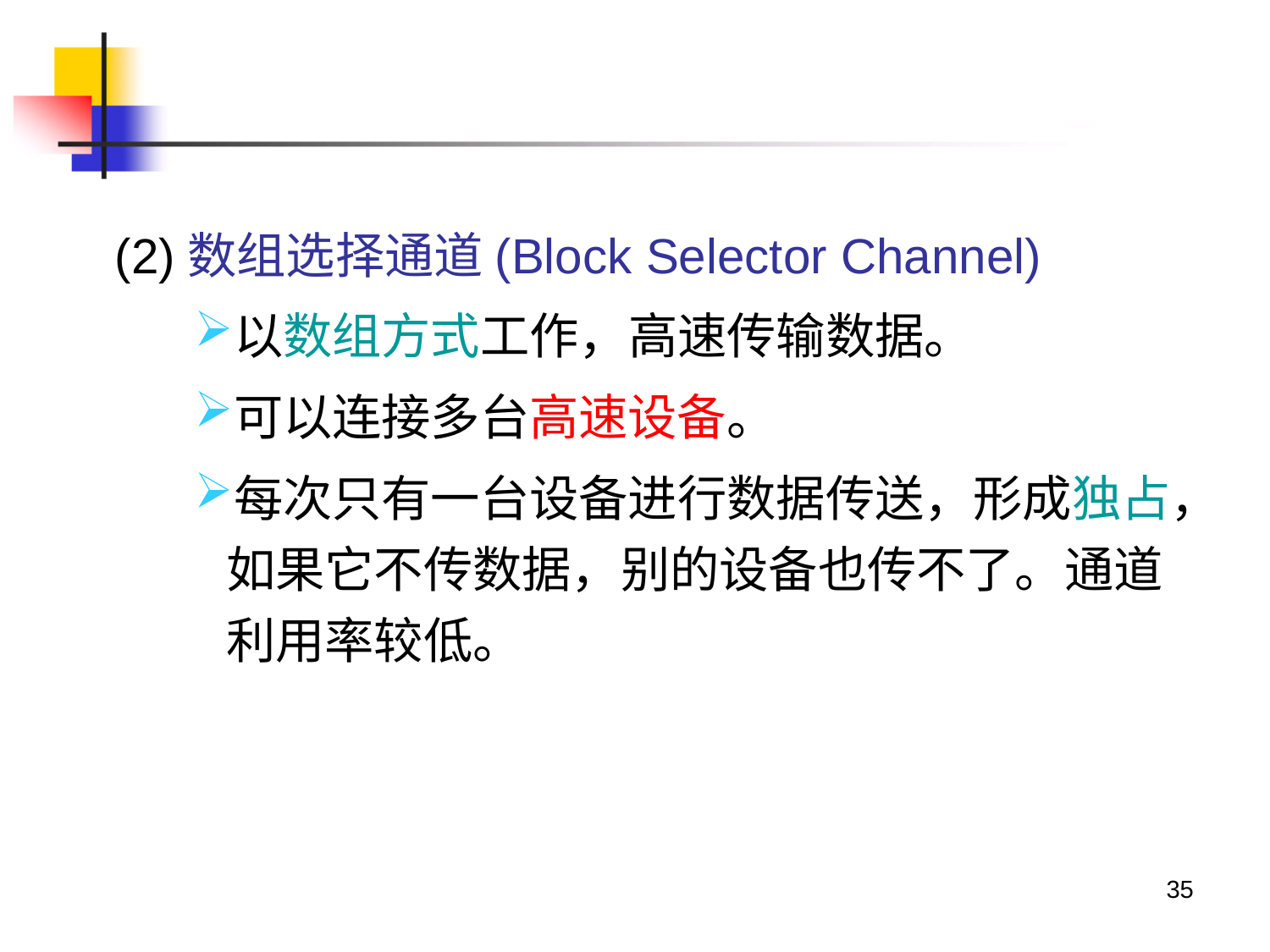

(2)数组选择通道(Block Selector Channel)
以数组方式工作，高速传输数据。
可以连接多台高速设备。
每次只有一台设备进行数据传送，形成独占，如果它不传数据，别的设备也传不了。通道利用率较低。
35